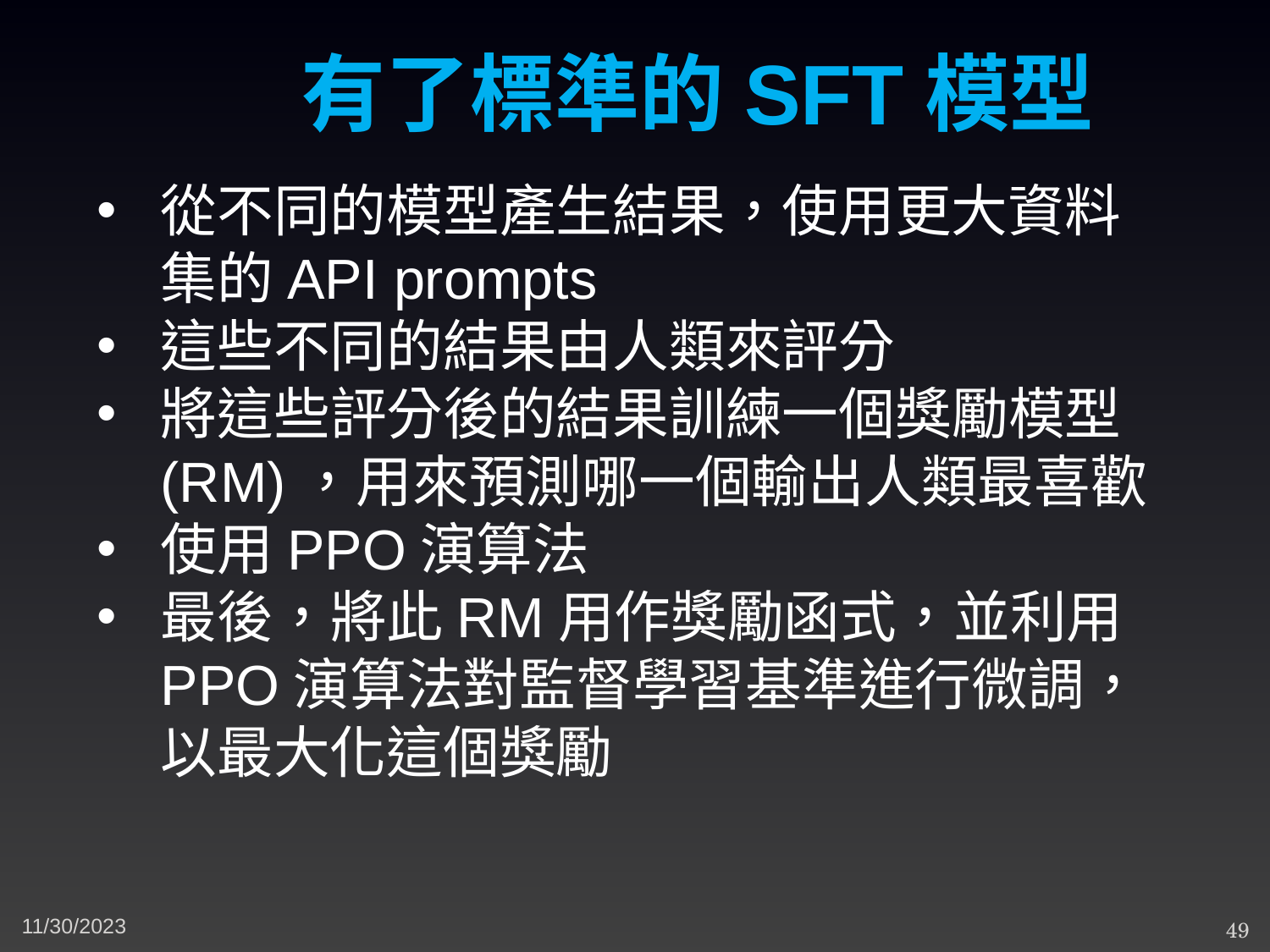

有了標準的SFT模型
從不同的模型產生結果，使用更大資料集的API prompts
這些不同的結果由人類來評分
將這些評分後的結果訓練一個獎勵模型(RM)，用來預測哪一個輸出人類最喜歡
使用PPO演算法
最後，將此RM用作獎勵函式，並利用PPO演算法對監督學習基準進行微調，以最大化這個獎勵

11/30/2023
49